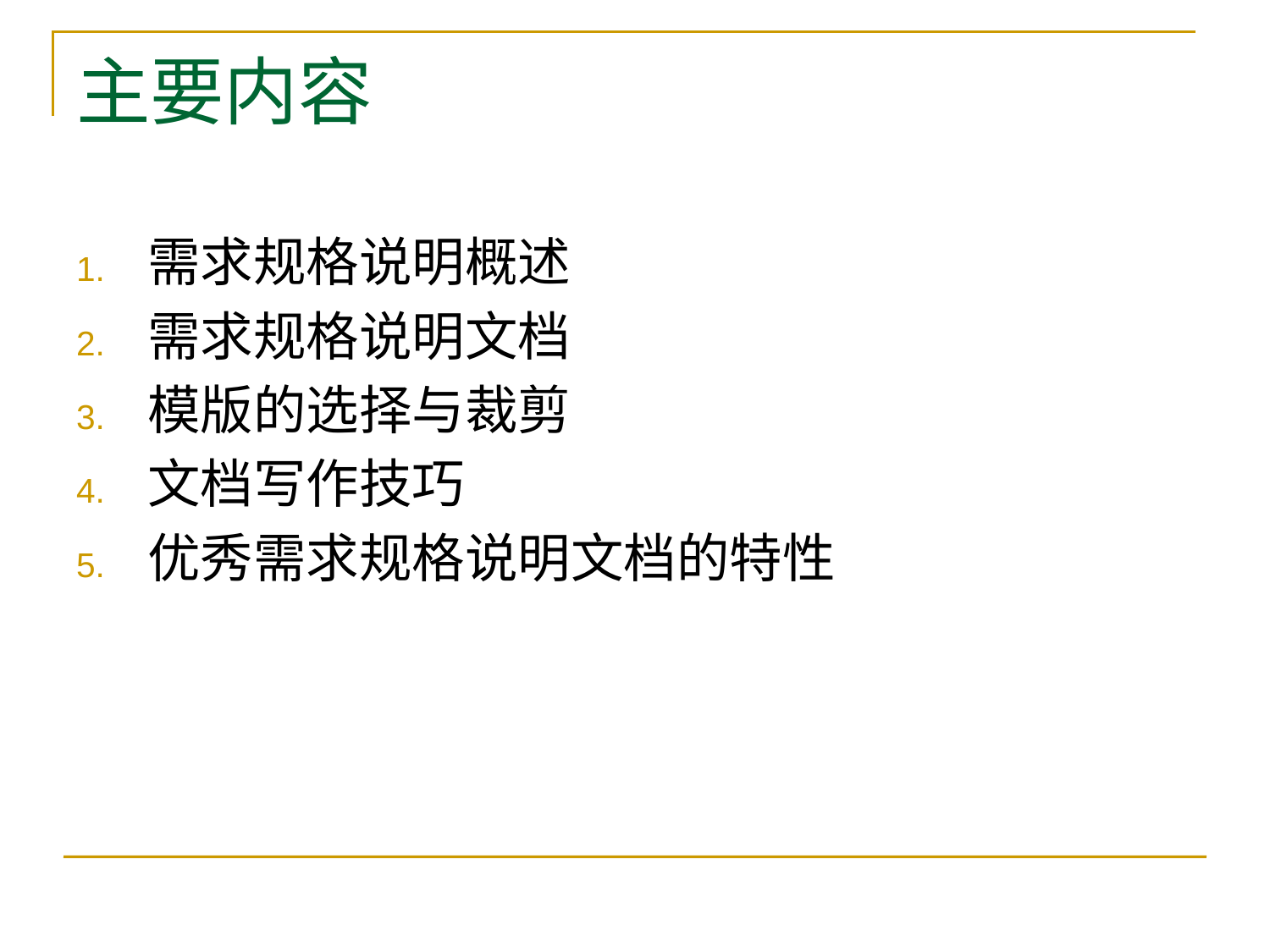

# 主要内容
需求规格说明概述
需求规格说明文档
模版的选择与裁剪
文档写作技巧
优秀需求规格说明文档的特性